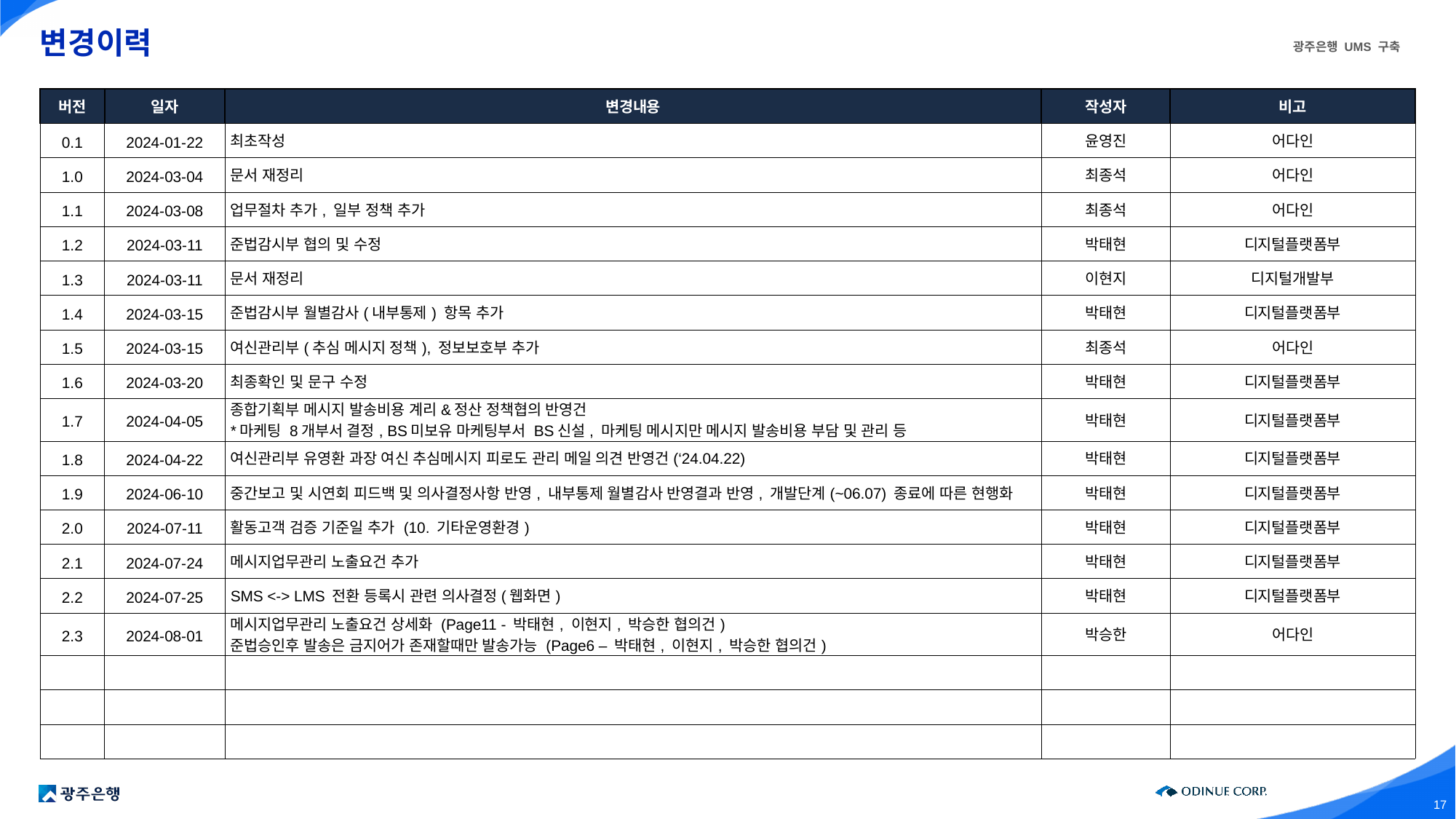

# 변경이력
| 버전 | 일자 | 변경내용 | 작성자 | 비고 |
| --- | --- | --- | --- | --- |
| 0.1 | 2024-01-22 | 최초작성 | 윤영진 | 어다인 |
| 1.0 | 2024-03-04 | 문서 재정리 | 최종석 | 어다인 |
| 1.1 | 2024-03-08 | 업무절차 추가, 일부 정책 추가 | 최종석 | 어다인 |
| 1.2 | 2024-03-11 | 준법감시부 협의 및 수정 | 박태현 | 디지털플랫폼부 |
| 1.3 | 2024-03-11 | 문서 재정리 | 이현지 | 디지털개발부 |
| 1.4 | 2024-03-15 | 준법감시부 월별감사(내부통제) 항목 추가 | 박태현 | 디지털플랫폼부 |
| 1.5 | 2024-03-15 | 여신관리부(추심 메시지 정책), 정보보호부 추가 | 최종석 | 어다인 |
| 1.6 | 2024-03-20 | 최종확인 및 문구 수정 | 박태현 | 디지털플랫폼부 |
| 1.7 | 2024-04-05 | 종합기획부 메시지 발송비용 계리&정산 정책협의 반영건 \*마케팅 8개부서 결정, BS미보유 마케팅부서 BS신설, 마케팅 메시지만 메시지 발송비용 부담 및 관리 등 | 박태현 | 디지털플랫폼부 |
| 1.8 | 2024-04-22 | 여신관리부 유영환 과장 여신 추심메시지 피로도 관리 메일 의견 반영건(‘24.04.22) | 박태현 | 디지털플랫폼부 |
| 1.9 | 2024-06-10 | 중간보고 및 시연회 피드백 및 의사결정사항 반영, 내부통제 월별감사 반영결과 반영, 개발단계(~06.07) 종료에 따른 현행화 | 박태현 | 디지털플랫폼부 |
| 2.0 | 2024-07-11 | 활동고객 검증 기준일 추가 (10. 기타운영환경) | 박태현 | 디지털플랫폼부 |
| 2.1 | 2024-07-24 | 메시지업무관리 노출요건 추가 | 박태현 | 디지털플랫폼부 |
| 2.2 | 2024-07-25 | SMS <-> LMS 전환 등록시 관련 의사결정(웹화면) | 박태현 | 디지털플랫폼부 |
| 2.3 | 2024-08-01 | 메시지업무관리 노출요건 상세화 (Page11 - 박태현, 이현지, 박승한 협의건) 준법승인후 발송은 금지어가 존재할때만 발송가능 (Page6 – 박태현, 이현지, 박승한 협의건) | 박승한 | 어다인 |
|  |  |  |  |  |
|  |  |  |  |  |
|  |  |  |  |  |